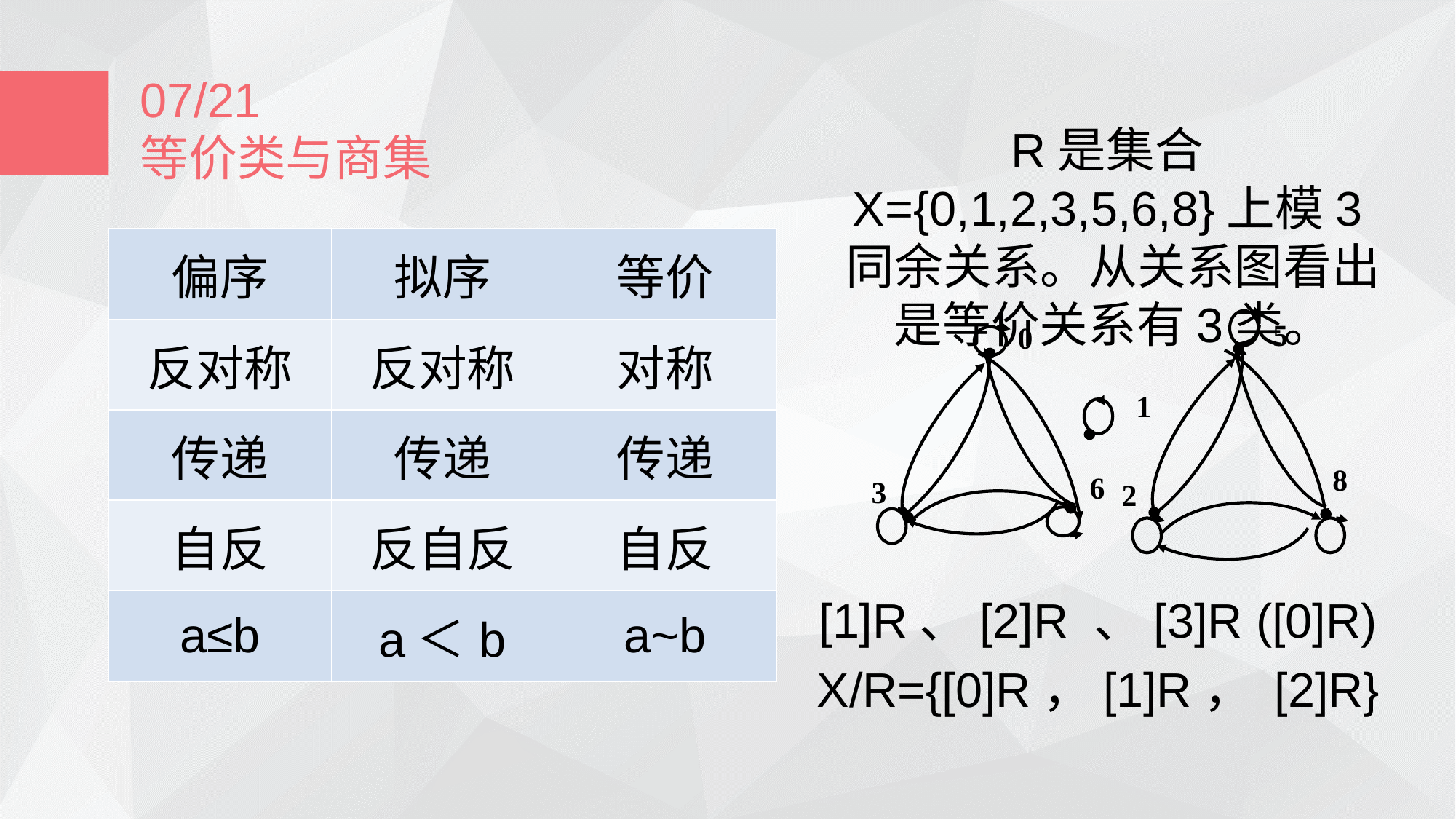

07/21
等价类与商集

R是集合X={0,1,2,3,5,6,8}上模3同余关系。从关系图看出是等价关系有3类。
| 偏序 | 拟序 | 等价 |
| --- | --- | --- |
| 反对称 | 反对称 | 对称 |
| 传递 | 传递 | 传递 |
| 自反 | 反自反 | 自反 |
| a≤b | a＜b | a~b |

5
0
•

•

1
•

6
3
2
•
•
•
•

8
[1]R、[2]R 、[3]R ([0]R)
X/R={[0]R，[1]R， [2]R}